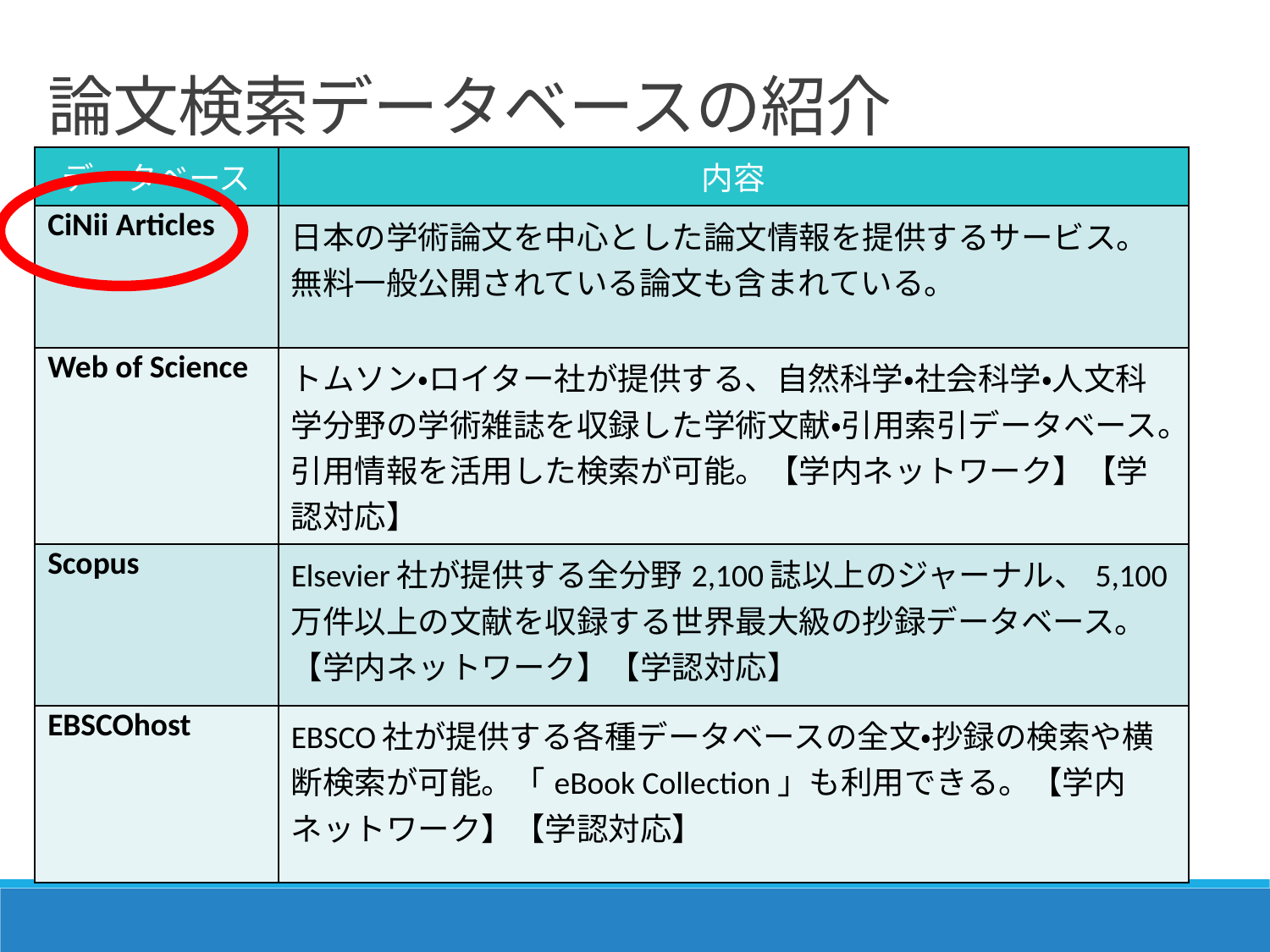

論文検索データベースの紹介
| データベース | 内容 |
| --- | --- |
| CiNii Articles | 日本の学術論文を中心とした論文情報を提供するサービス。 無料一般公開されている論文も含まれている。 |
| Web of Science | トムソン・ロイター社が提供する、自然科学・社会科学・人文科学分野の学術雑誌を収録した学術文献・引用索引データベース。引用情報を活用した検索が可能。【学内ネットワーク】【学認対応】 |
| Scopus | Elsevier社が提供する全分野2,100誌以上のジャーナル、5,100万件以上の文献を収録する世界最大級の抄録データベース。【学内ネットワーク】【学認対応】 |
| EBSCOhost | EBSCO社が提供する各種データベースの全文・抄録の検索や横断検索が可能。「eBook Collection」も利用できる。【学内ネットワーク】【学認対応】 |